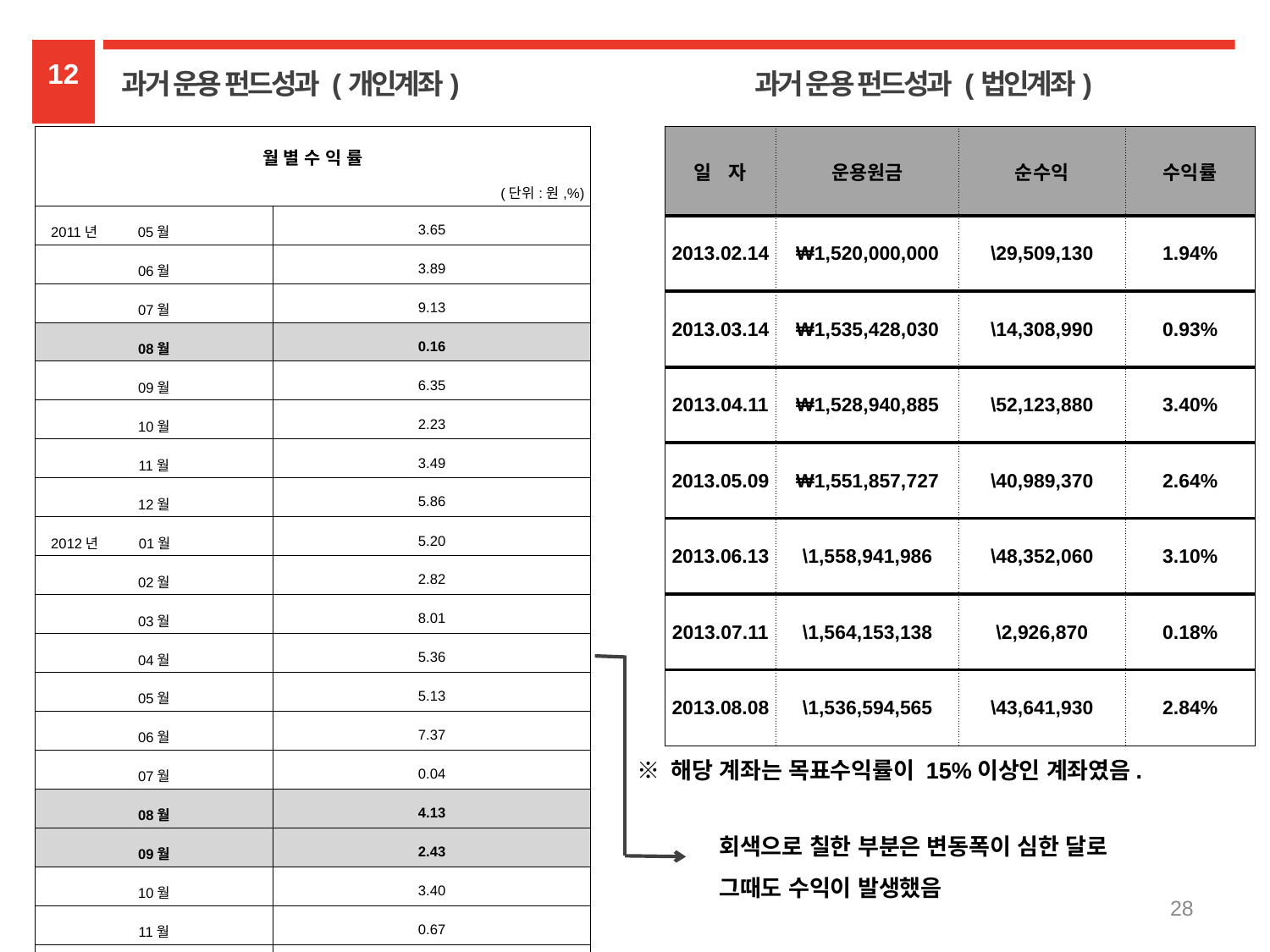

12
과거 운용 펀드성과 (개인계좌)
과거 운용 펀드성과 (법인계좌)
| 월 별 수 익 률 (단위:원,%) |  |
| --- | --- |
| 2011년 05월 | 3.65 |
| 06월 | 3.89 |
| 07월 | 9.13 |
| 08월 | 0.16 |
| 09월 | 6.35 |
| 10월 | 2.23 |
| 11월 | 3.49 |
| 12월 | 5.86 |
| 2012년 01월 | 5.20 |
| 02월 | 2.82 |
| 03월 | 8.01 |
| 04월 | 5.36 |
| 05월 | 5.13 |
| 06월 | 7.37 |
| 07월 | 0.04 |
| 08월 | 4.13 |
| 09월 | 2.43 |
| 10월 | 3.40 |
| 11월 | 0.67 |
| 12월 | 2.36 |
| 2013년 01월 | 2.18 |
| 평 균 | 3.99 |
| 일 자 | 운용원금 | 순수익 | 수익률 |
| --- | --- | --- | --- |
| 2013.02.14 | ₩1,520,000,000 | \29,509,130 | 1.94% |
| 2013.03.14 | ₩1,535,428,030 | \14,308,990 | 0.93% |
| 2013.04.11 | ₩1,528,940,885 | \52,123,880 | 3.40% |
| 2013.05.09 | ₩1,551,857,727 | \40,989,370 | 2.64% |
| 2013.06.13 | \1,558,941,986 | \48,352,060 | 3.10% |
| 2013.07.11 | \1,564,153,138 | \2,926,870 | 0.18% |
| 2013.08.08 | \1,536,594,565 | \43,641,930 | 2.84% |

※ 해당 계좌는 목표수익률이 15%이상인 계좌였음.
 회색으로 칠한 부분은 변동폭이 심한 달로
 그때도 수익이 발생했음
28